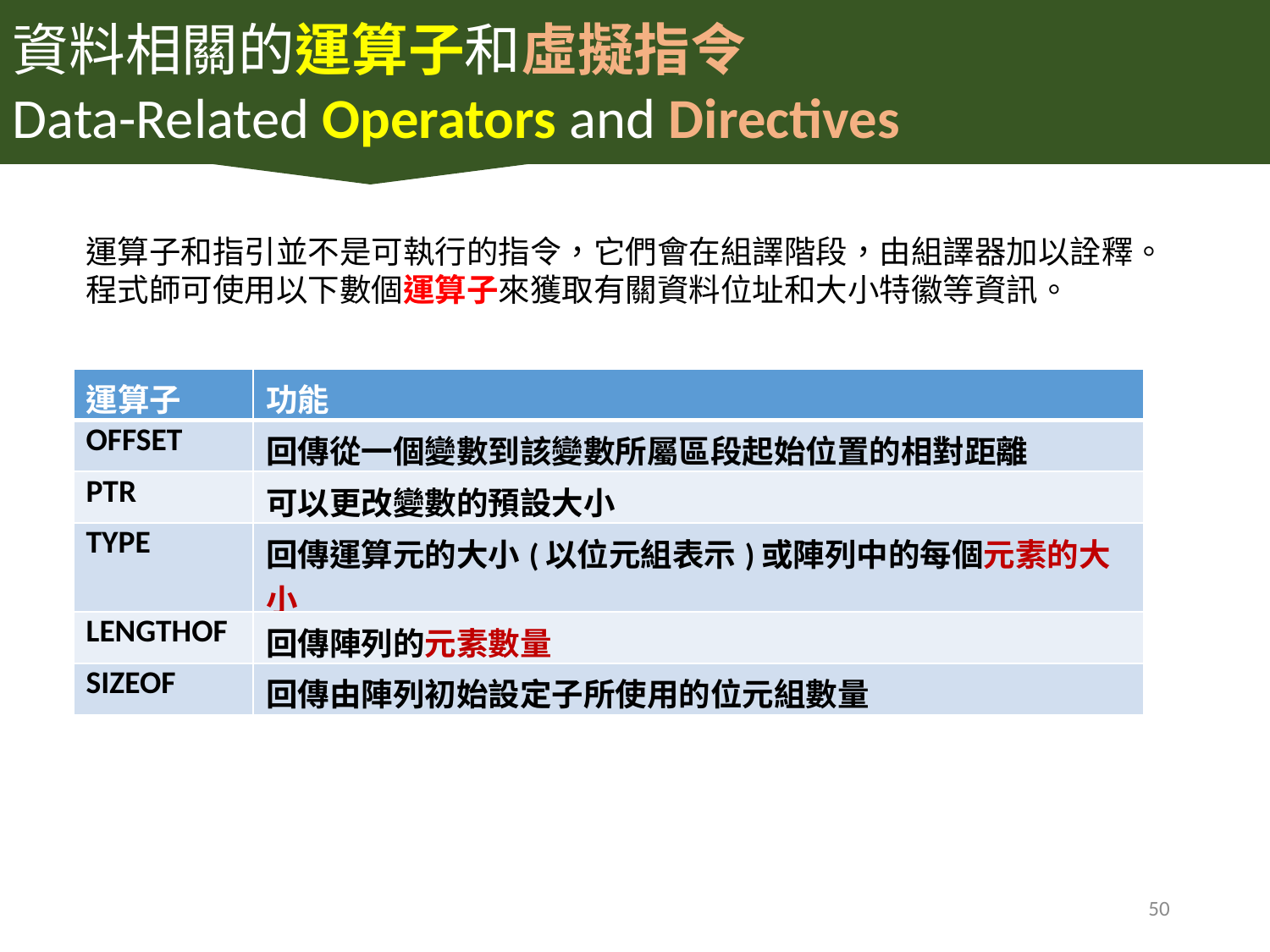

資料相關的運算子和虛擬指令
Data-Related Operators and Directives
運算子和指引並不是可執行的指令，它們會在組譯階段，由組譯器加以詮釋。
程式師可使用以下數個運算子來獲取有關資料位址和大小特徽等資訊。
| 運算子 | 功能 |
| --- | --- |
| OFFSET | 回傳從一個變數到該變數所屬區段起始位置的相對距離 |
| PTR | 可以更改變數的預設大小 |
| TYPE | 回傳運算元的大小(以位元組表示)或陣列中的每個元素的大小 |
| LENGTHOF | 回傳陣列的元素數量 |
| SIZEOF | 回傳由陣列初始設定子所使用的位元組數量 |
50